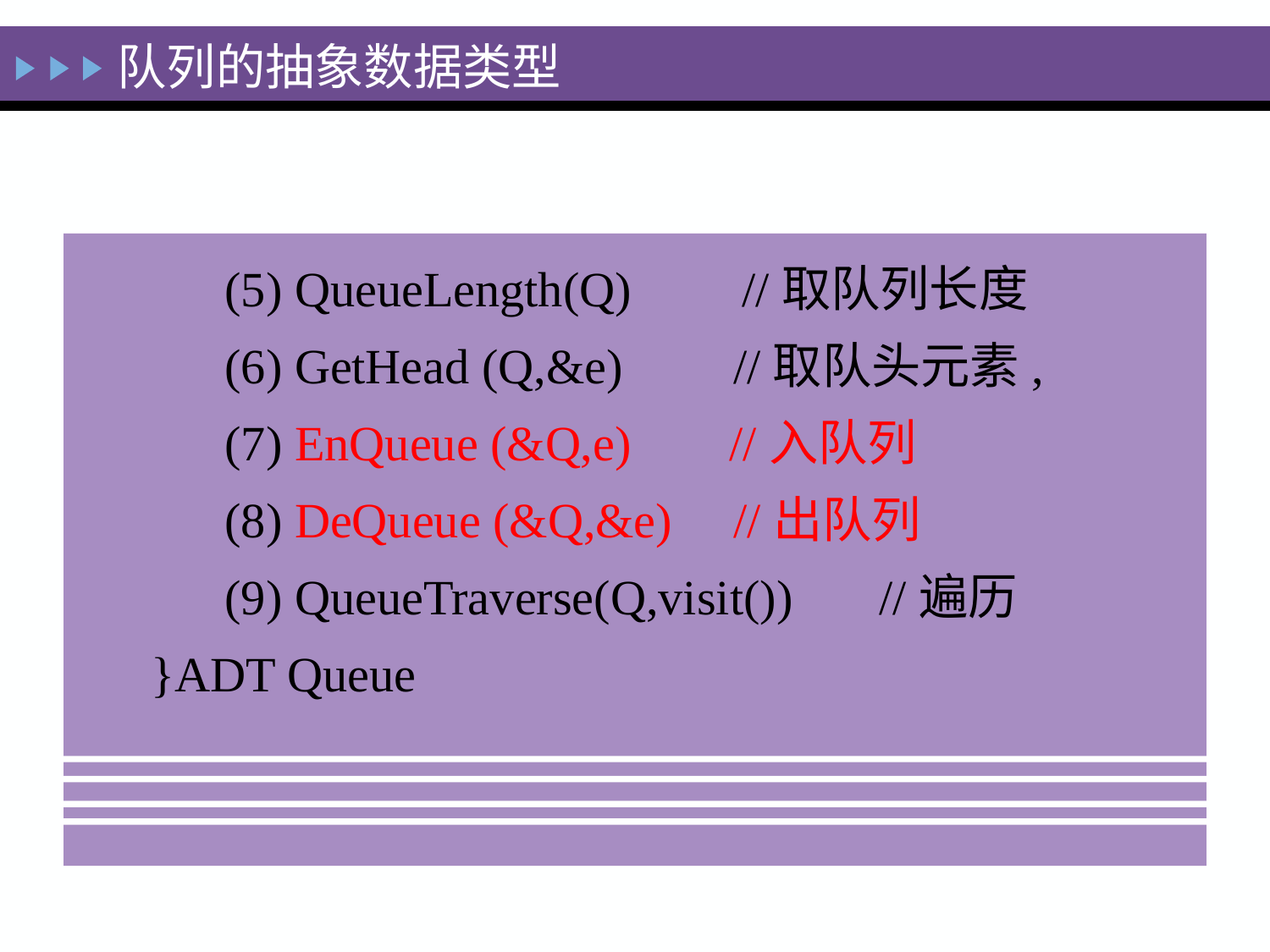

队列的抽象数据类型
      (5) QueueLength(Q)         //取队列长度
      (6) GetHead (Q,&e)         //取队头元素,
      (7) EnQueue (&Q,e)        //入队列
      (8) DeQueue (&Q,&e)     //出队列
      (9) QueueTraverse(Q,visit())       //遍历
}ADT Queue